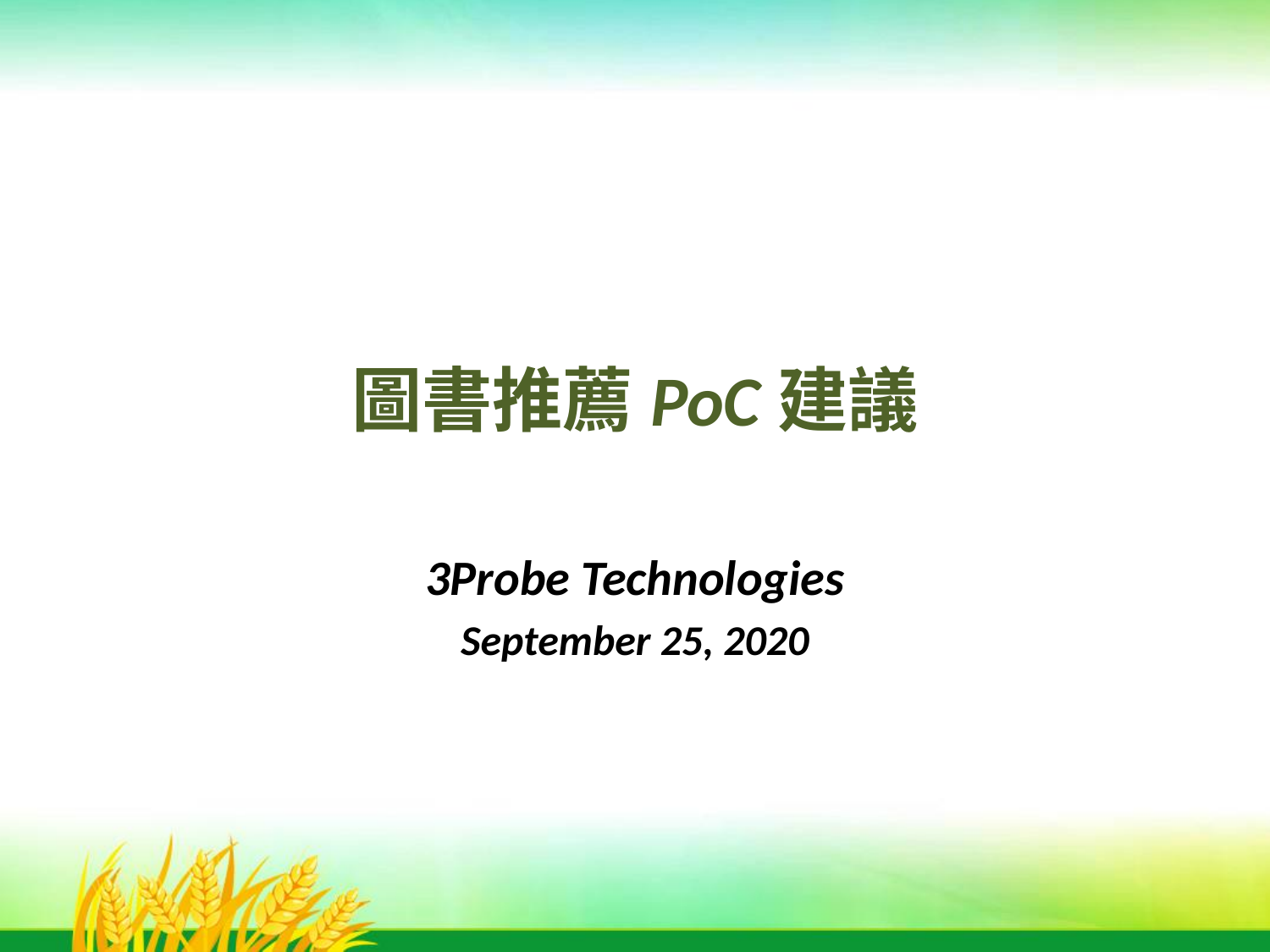

# 圖書推薦PoC建議
3Probe Technologies
September 25, 2020